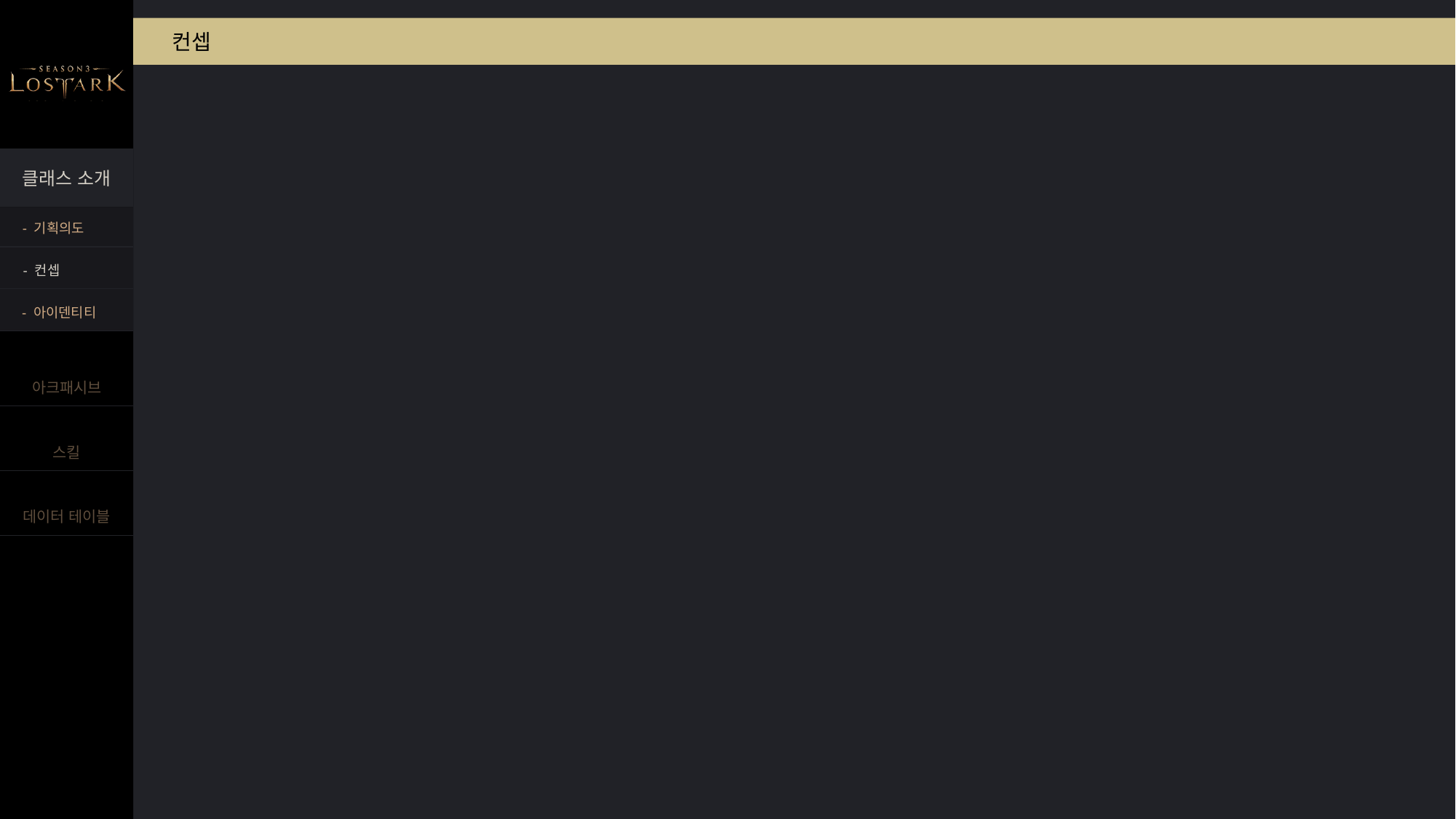

컨셉
- 기획의도
- 컨셉
- 아이덴티티